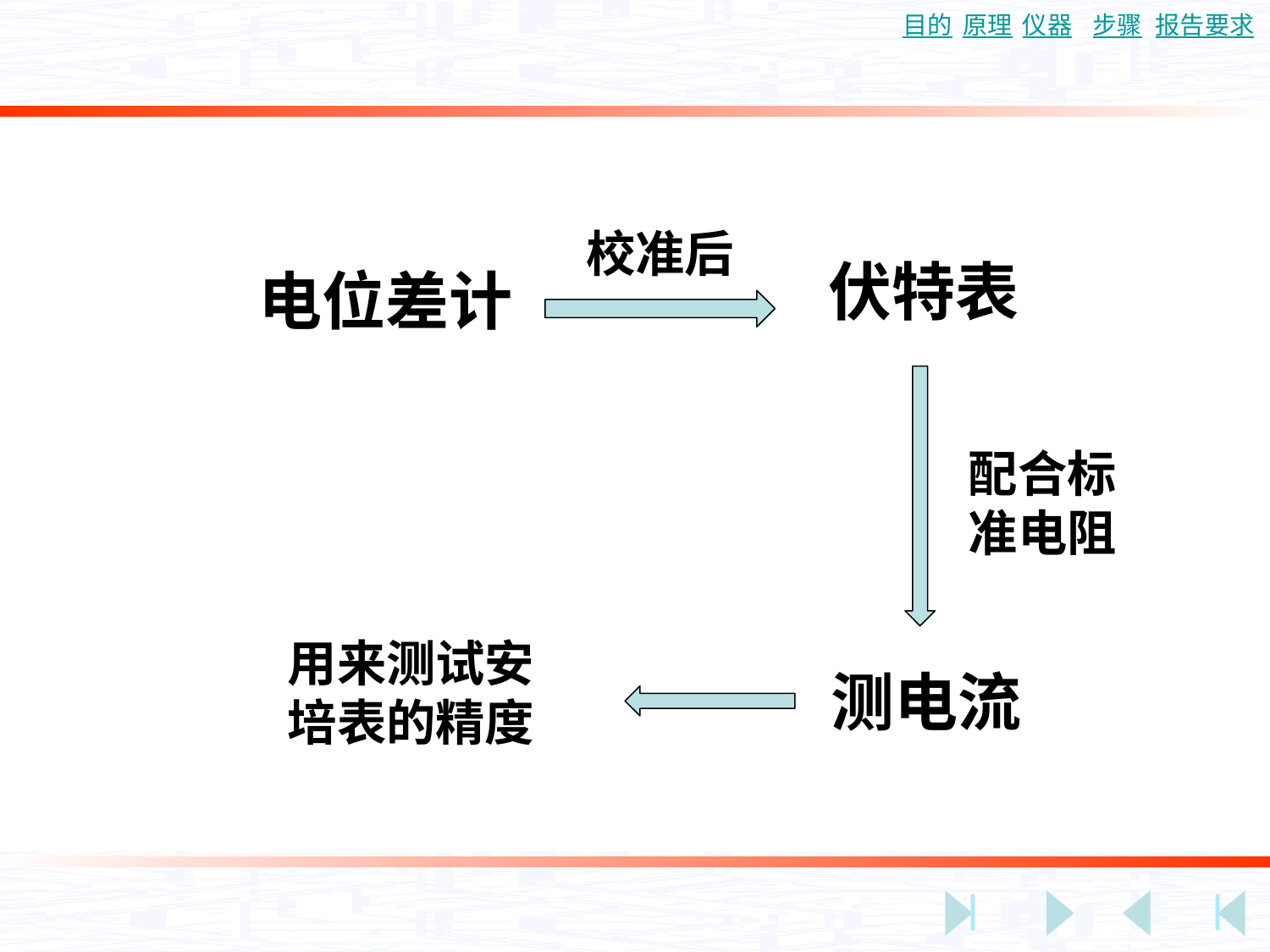

校准后
伏特表
电位差计

配合标
准电阻
用来测试安
培表的精度
测电流